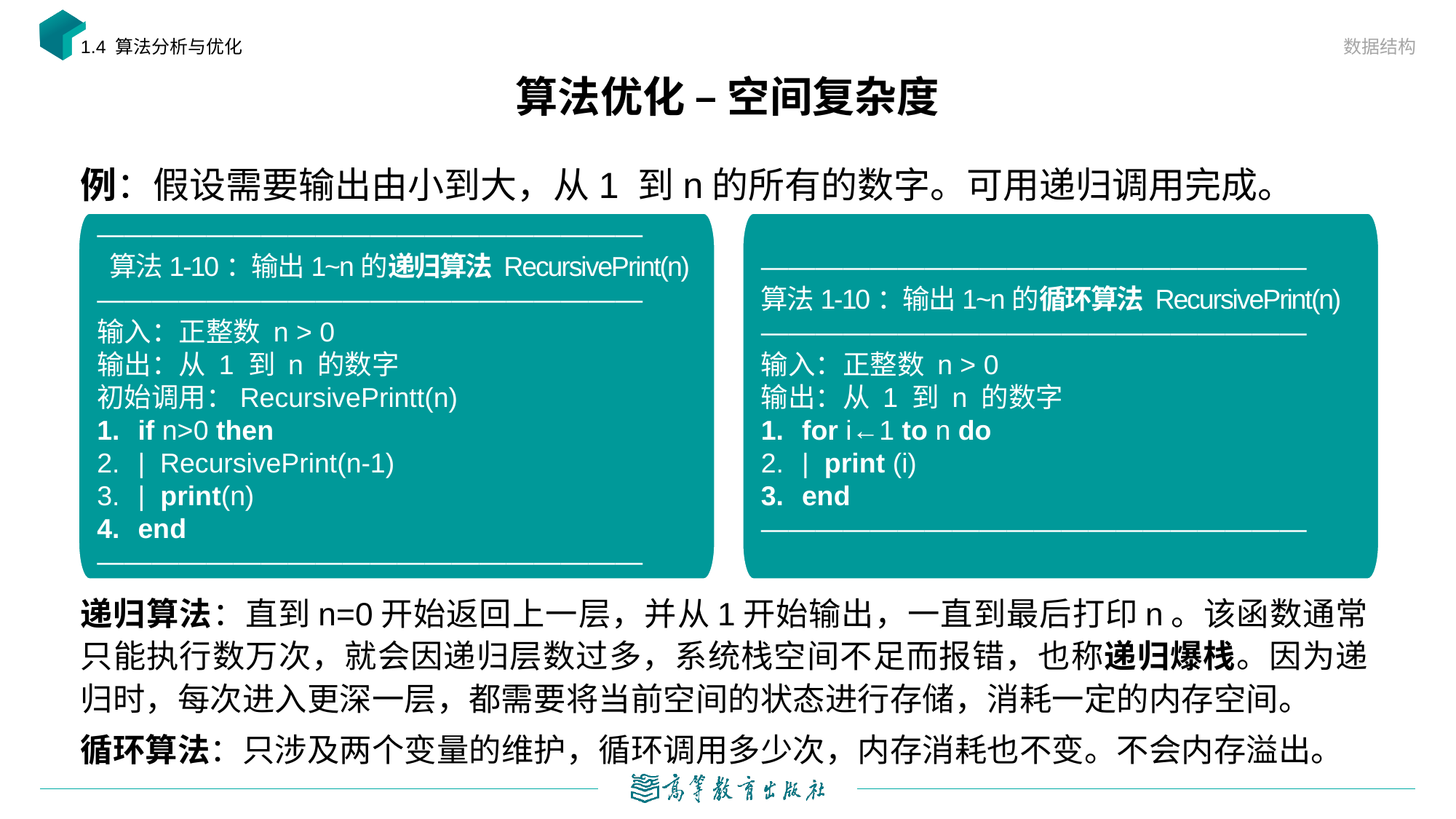

数据结构
1.4 算法分析与优化
# 算法优化 – 空间复杂度
例：假设需要输出由小到大，从1 到n的所有的数字。可用递归调用完成。
————————————————————
 算法1-10：输出1~n的递归算法 RecursivePrint(n)
————————————————————
输入：正整数 n > 0
输出：从 1 到 n 的数字
初始调用：RecursivePrintt(n)
if n>0 then
|  RecursivePrint(n-1)
|  print(n)
end
————————————————————
————————————————————
算法1-10：输出1~n的循环算法 RecursivePrint(n)
————————————————————
输入：正整数 n > 0
输出：从 1 到 n 的数字
for i←1 to n do
|  print (i)
end
————————————————————
递归算法：直到n=0开始返回上一层，并从1开始输出，一直到最后打印n。该函数通常只能执行数万次，就会因递归层数过多，系统栈空间不足而报错，也称递归爆栈。因为递归时，每次进入更深一层，都需要将当前空间的状态进行存储，消耗一定的内存空间。
循环算法：只涉及两个变量的维护，循环调用多少次，内存消耗也不变。不会内存溢出。